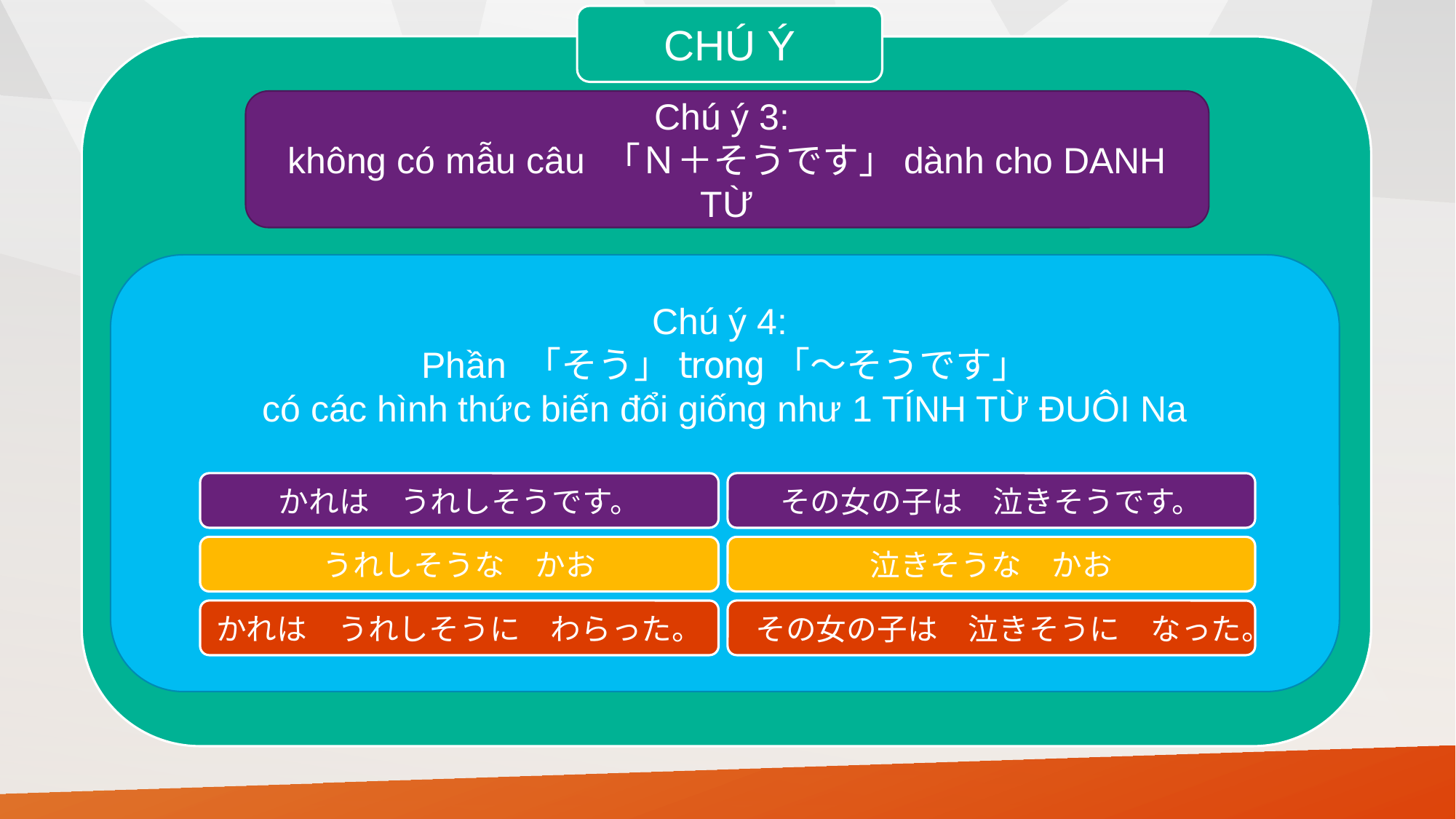

CHÚ Ý

Chú ý 3:
không có mẫu câu 「Ｎ＋そうです」dành cho DANH TỪ
Chú ý 4:
Phần 「そう」trong「～そうです」
có các hình thức biến đổi giống như 1 TÍNH TỪ ĐUÔI Na

かれは　うれしそうです。
その女の子は　泣きそうです。
うれしそうな　かお
泣きそうな　かお
かれは　うれしそうに　わらった。
その女の子は　泣きそうに　なった。